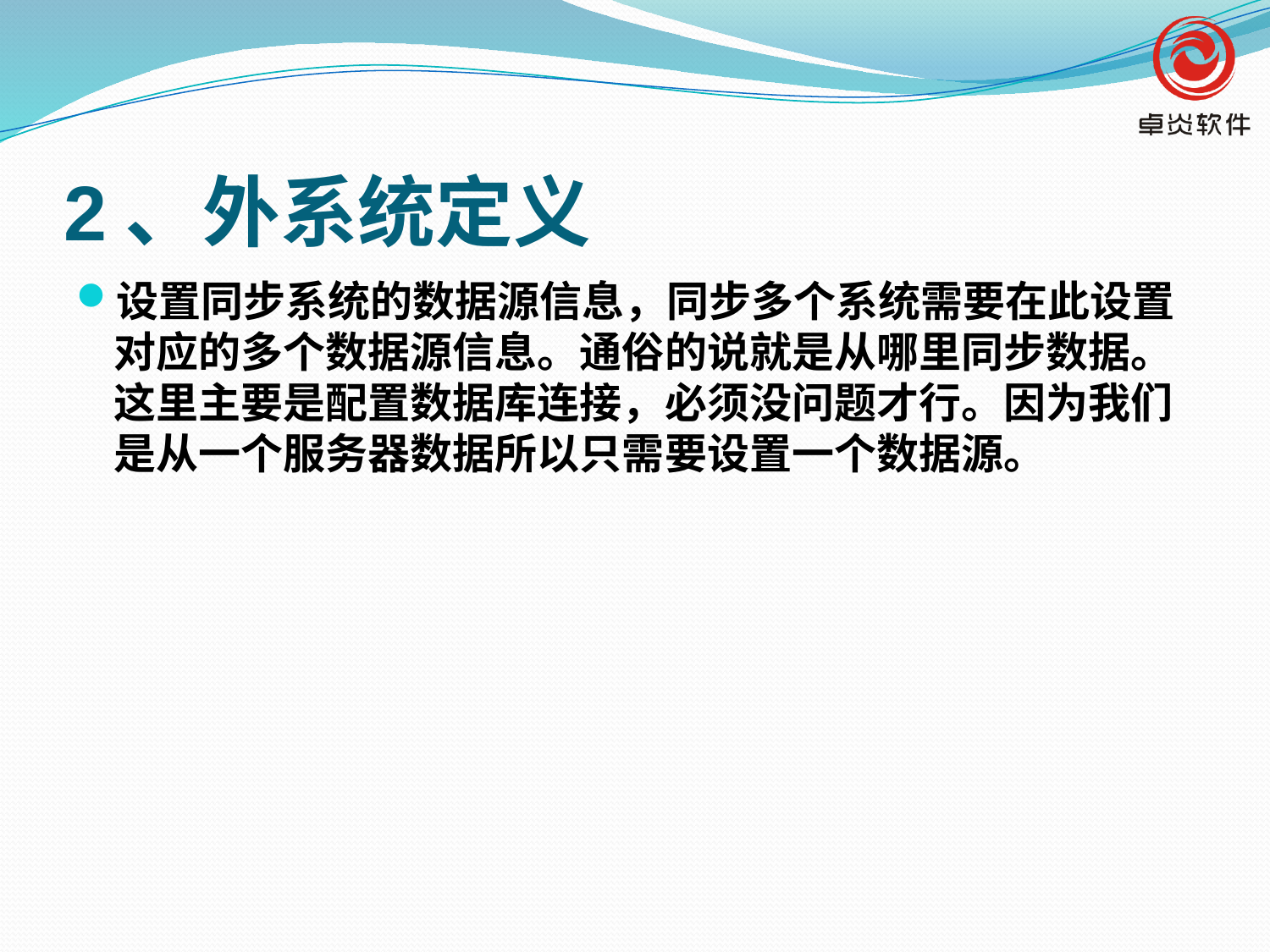

# 2、外系统定义
设置同步系统的数据源信息，同步多个系统需要在此设置对应的多个数据源信息。通俗的说就是从哪里同步数据。这里主要是配置数据库连接，必须没问题才行。因为我们是从一个服务器数据所以只需要设置一个数据源。